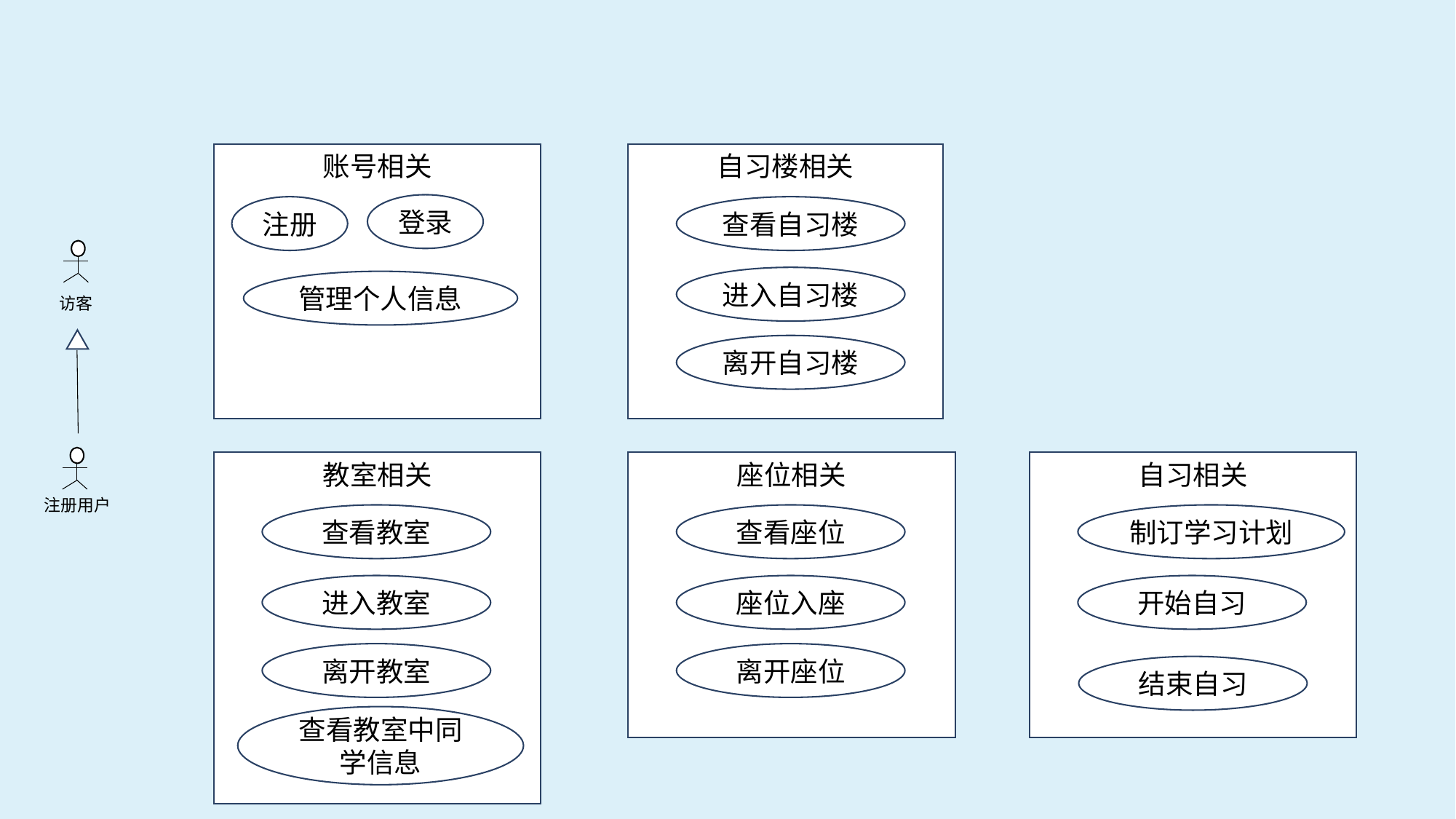

账号相关
自习楼相关
登录
注册
查看自习楼

访客
进入自习楼
管理个人信息

离开自习楼

注册用户
教室相关
座位相关
自习相关
查看教室
查看座位
制订学习计划
进入教室
座位入座
开始自习
离开教室
离开座位
结束自习
查看教室中同学信息